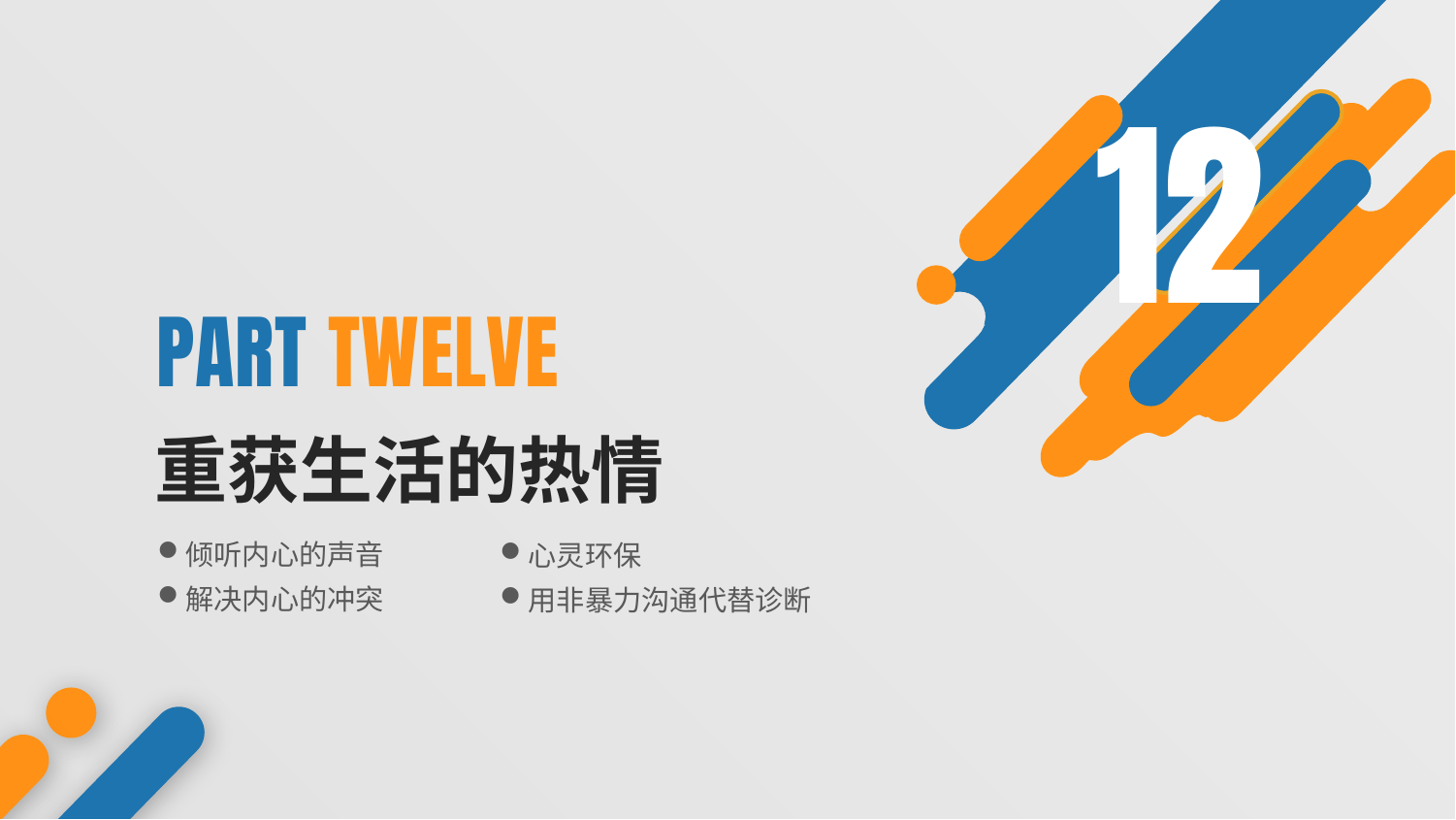

12
PART TWELVE
重获生活的热情
倾听内心的声音
心灵环保
解决内心的冲突
用非暴力沟通代替诊断